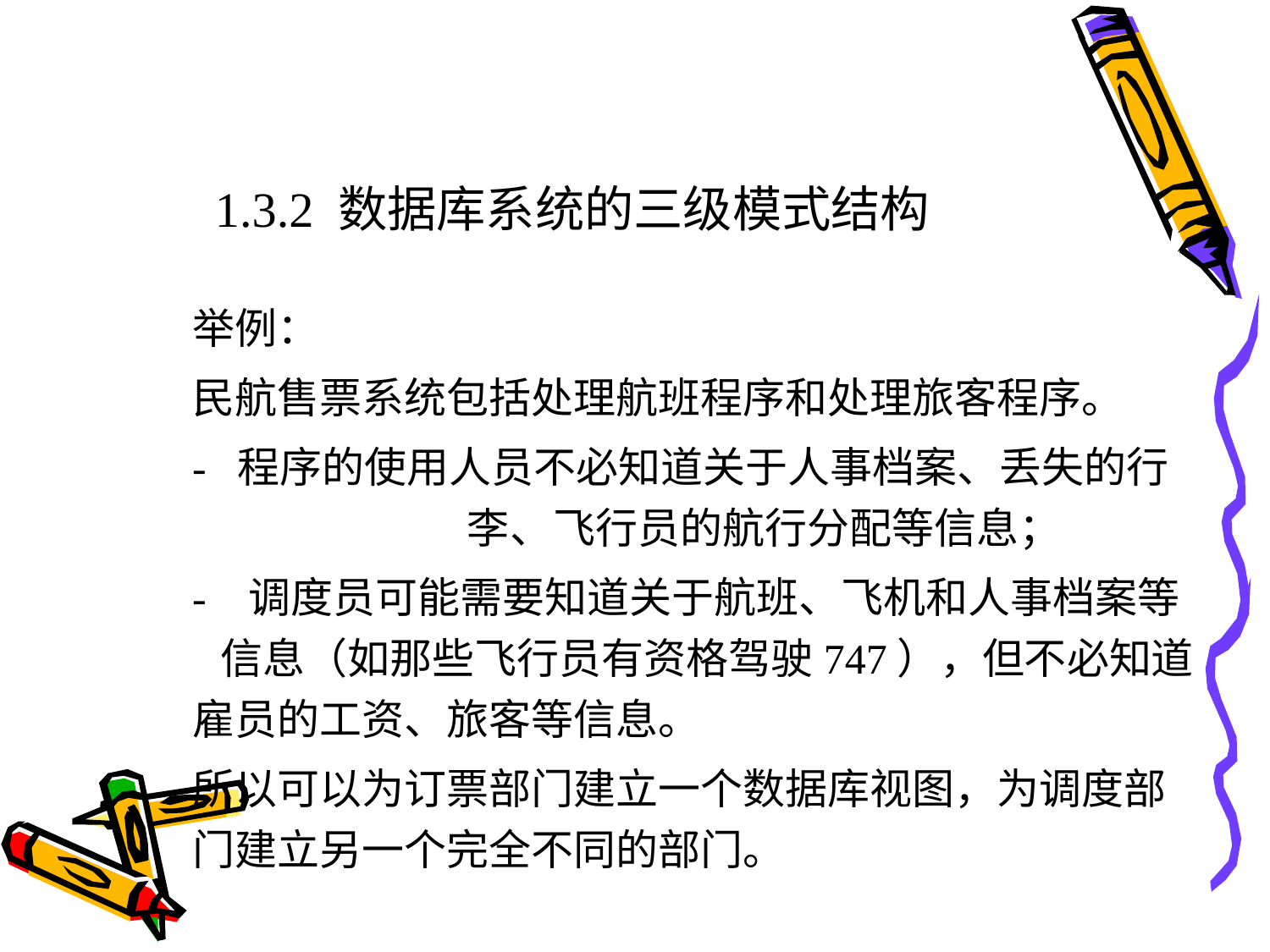

# 1.3.2 数据库系统的三级模式结构
举例：
民航售票系统包括处理航班程序和处理旅客程序。
-  程序的使用人员不必知道关于人事档案、丢失的行                                李、飞行员的航行分配等信息；
-   调度员可能需要知道关于航班、飞机和人事档案等     信息（如那些飞行员有资格驾驶747），但不必知道雇员的工资、旅客等信息。
所以可以为订票部门建立一个数据库视图，为调度部门建立另一个完全不同的部门。